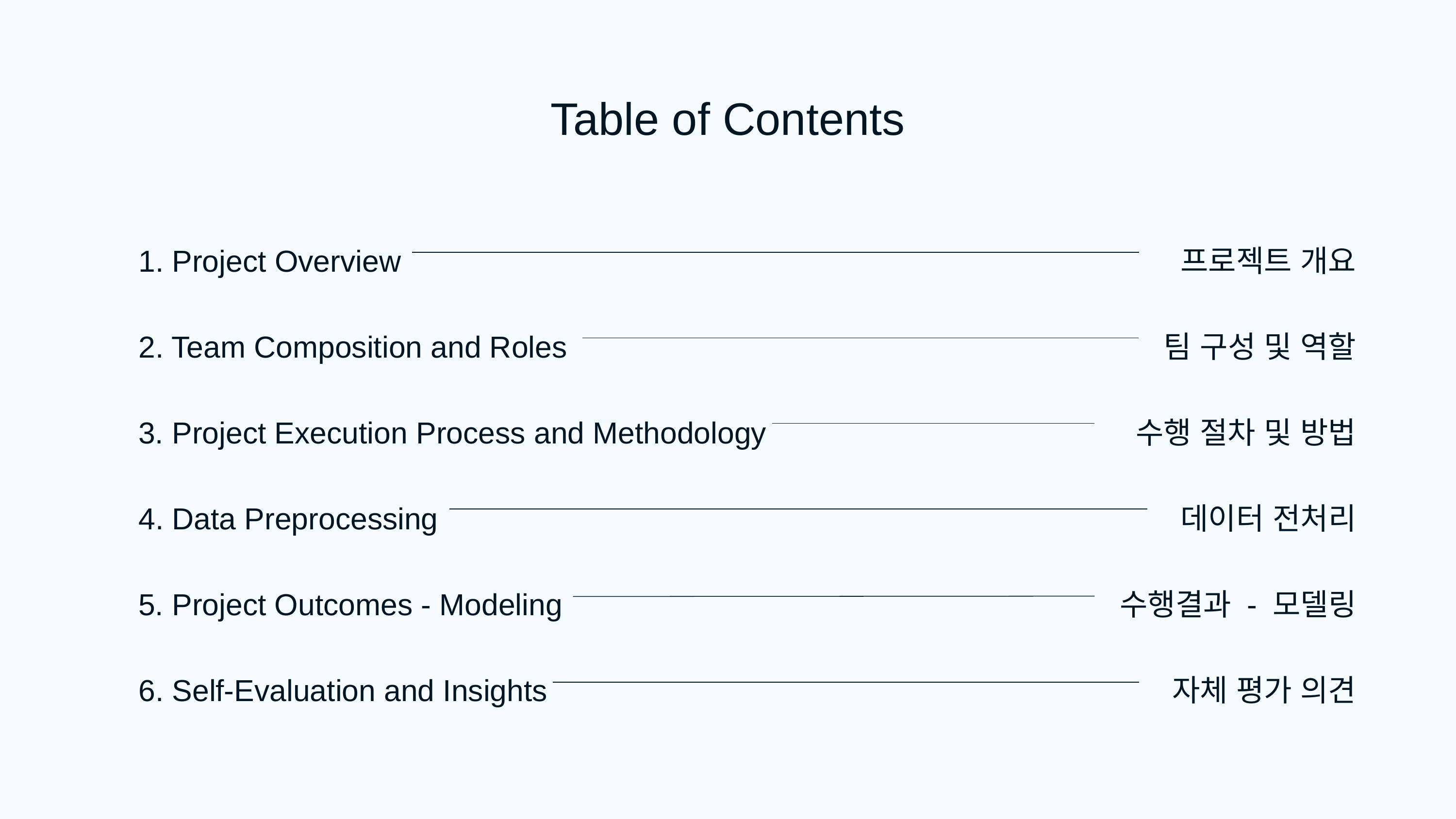

Table of Contents
1. Project Overview
프로젝트 개요
2. Team Composition and Roles
팀 구성 및 역할
3. Project Execution Process and Methodology
수행 절차 및 방법
4. Data Preprocessing
데이터 전처리
5. Project Outcomes - Modeling
수행결과 - 모델링
6. Self-Evaluation and Insights
자체 평가 의견